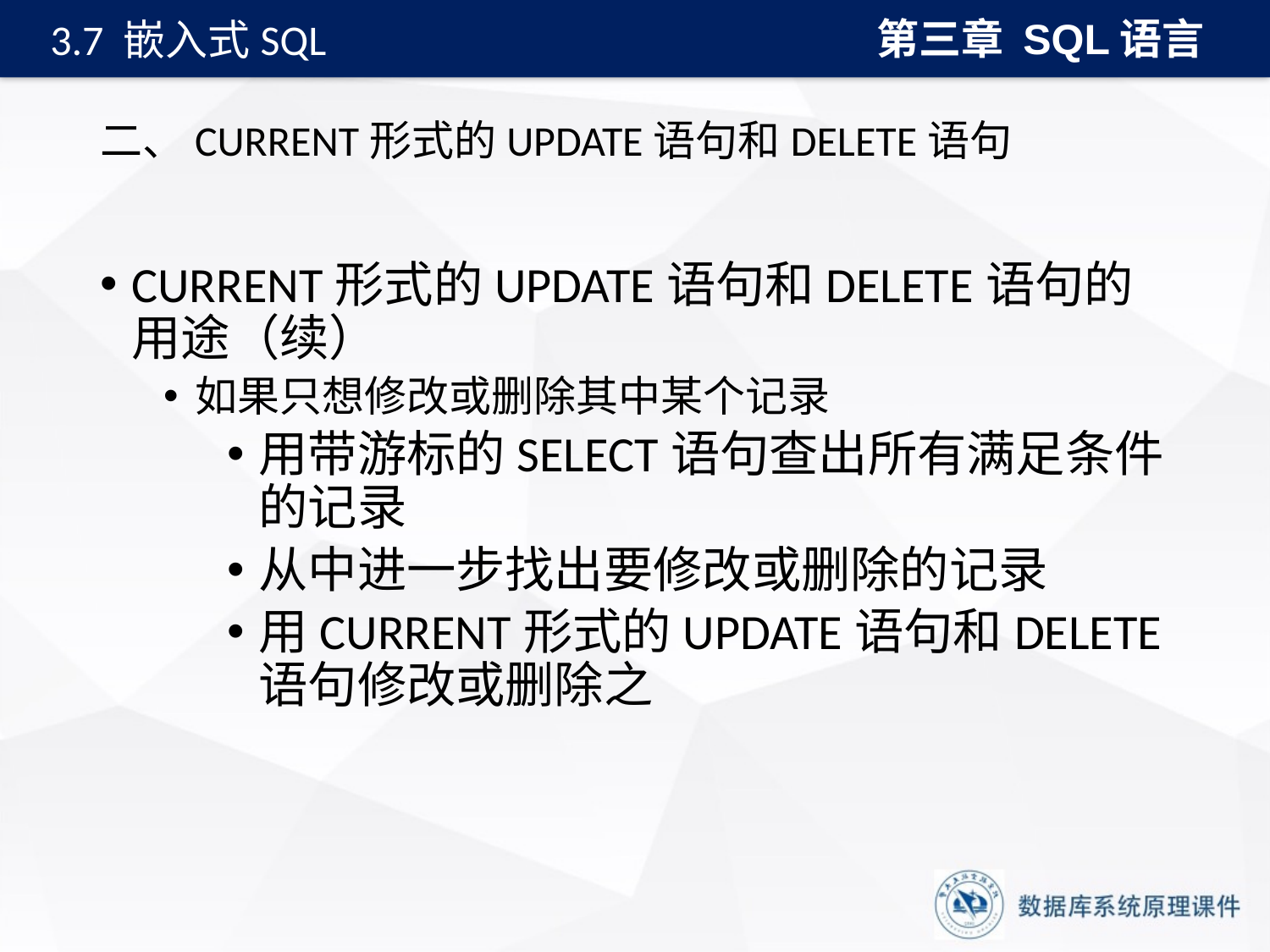

第三章 SQL语言
3.7 嵌入式SQL
# 二、CURRENT形式的UPDATE语句和DELETE语句
CURRENT形式的UPDATE语句和DELETE语句的用途（续）
如果只想修改或删除其中某个记录
用带游标的SELECT语句查出所有满足条件的记录
从中进一步找出要修改或删除的记录
用CURRENT形式的UPDATE语句和DELETE语句修改或删除之